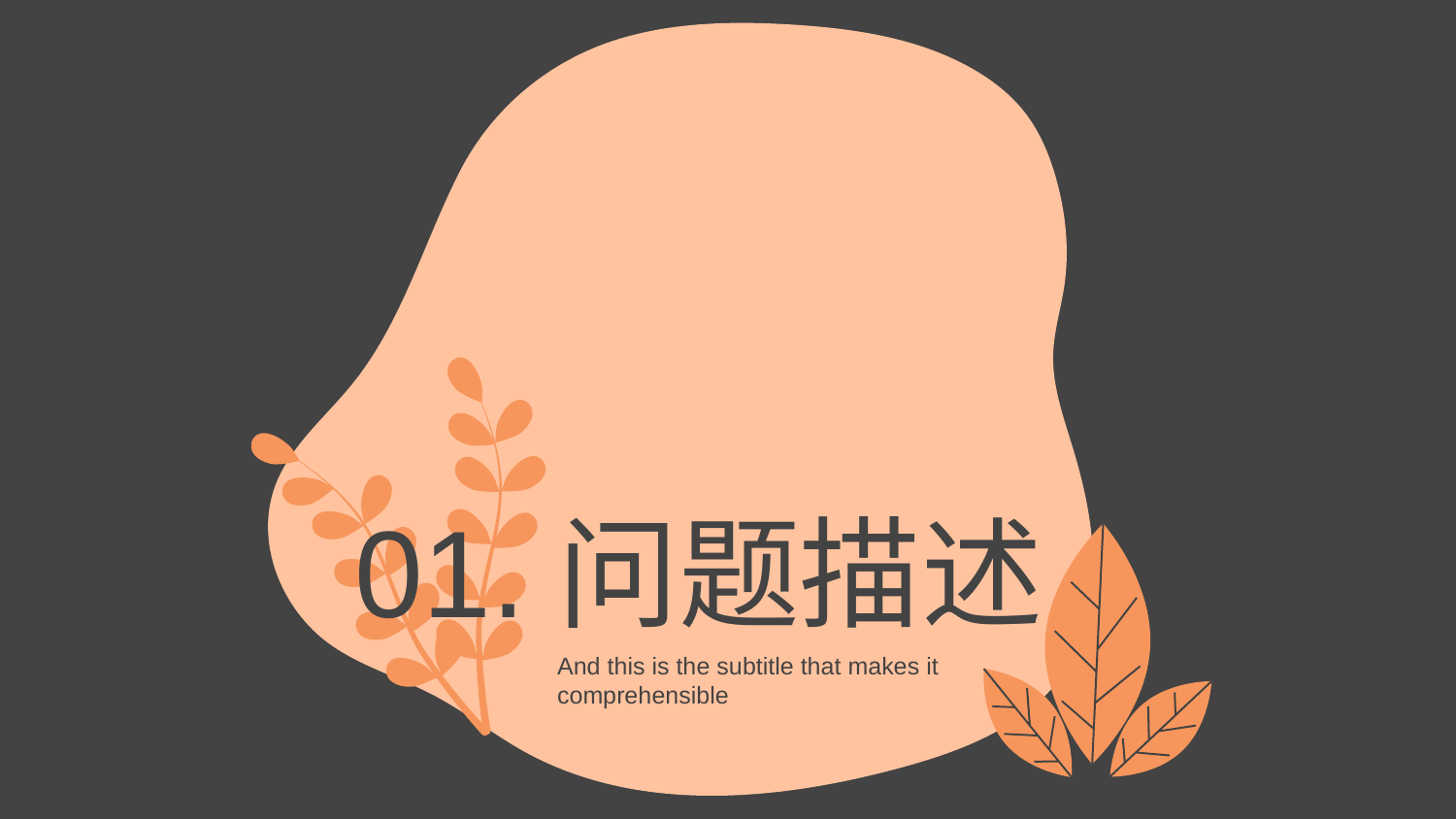

01.

# 问题描述
And this is the subtitle that makes it comprehensible